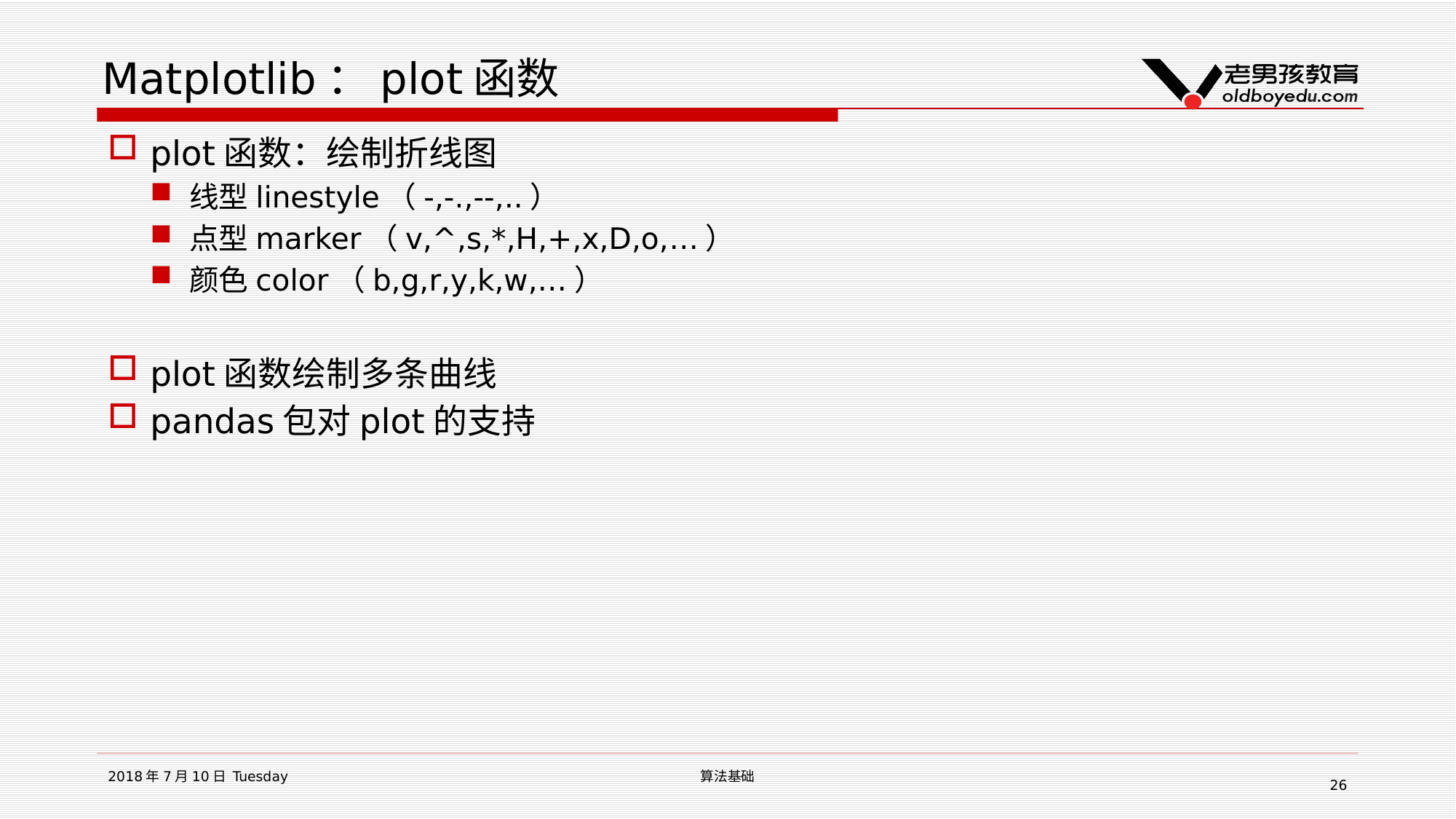

# Matplotlib：plot函数
plot函数：绘制折线图
线型linestyle（-,-.,--,..）
点型marker（v,^,s,*,H,+,x,D,o,…）
颜色color（b,g,r,y,k,w,…）

plot函数绘制多条曲线
pandas包对plot的支持
2018年7月10日 Tuesday
算法基础
26